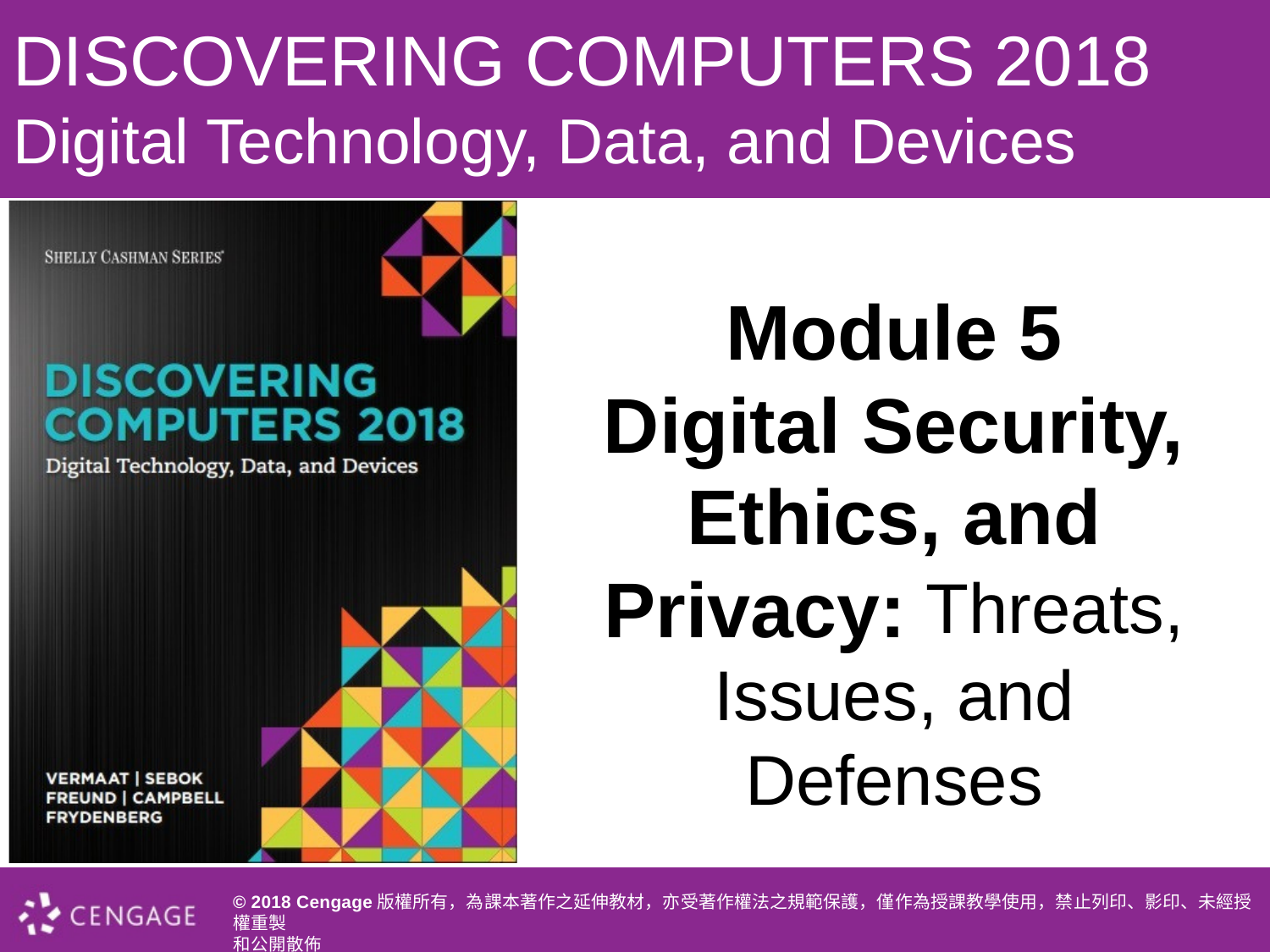

DISCOVERING COMPUTERS 2018
Digital Technology, Data, and Devices

Module 5
Digital Security,

Ethics, and
Threats,
Privacy:
Issues, and
Defenses

© 2018 Cengage版權所有，為課本著作之延伸教材，亦受著作權法之規範保護，僅作為授課教學使用，禁止列印、影印、未經授權重製
和公開散佈